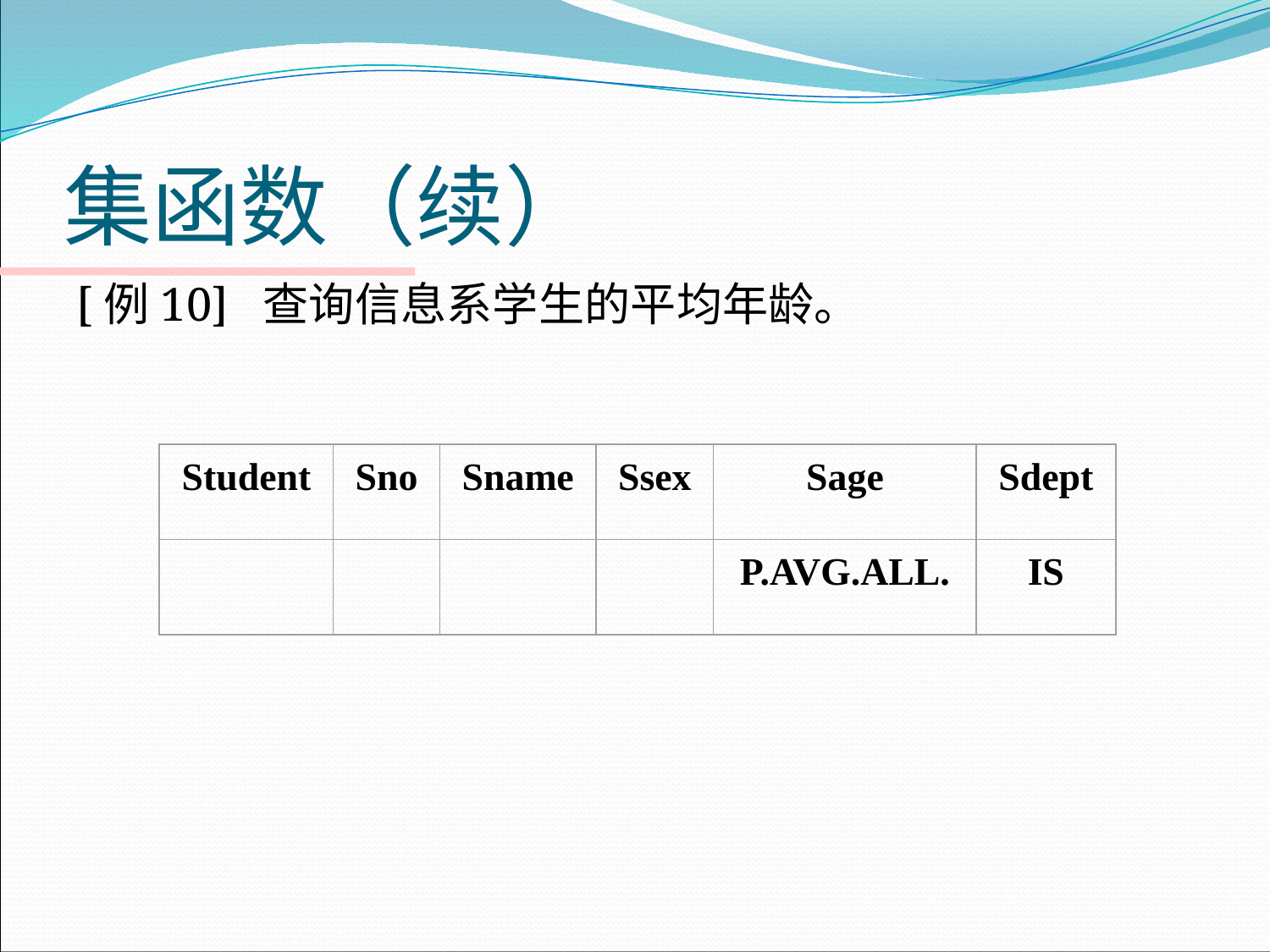

# 集函数（续）
[例10]  查询信息系学生的平均年龄。

Student

Sno

Sname

Ssex

Sage

Sdept

P.AVG.ALL.

IS

235